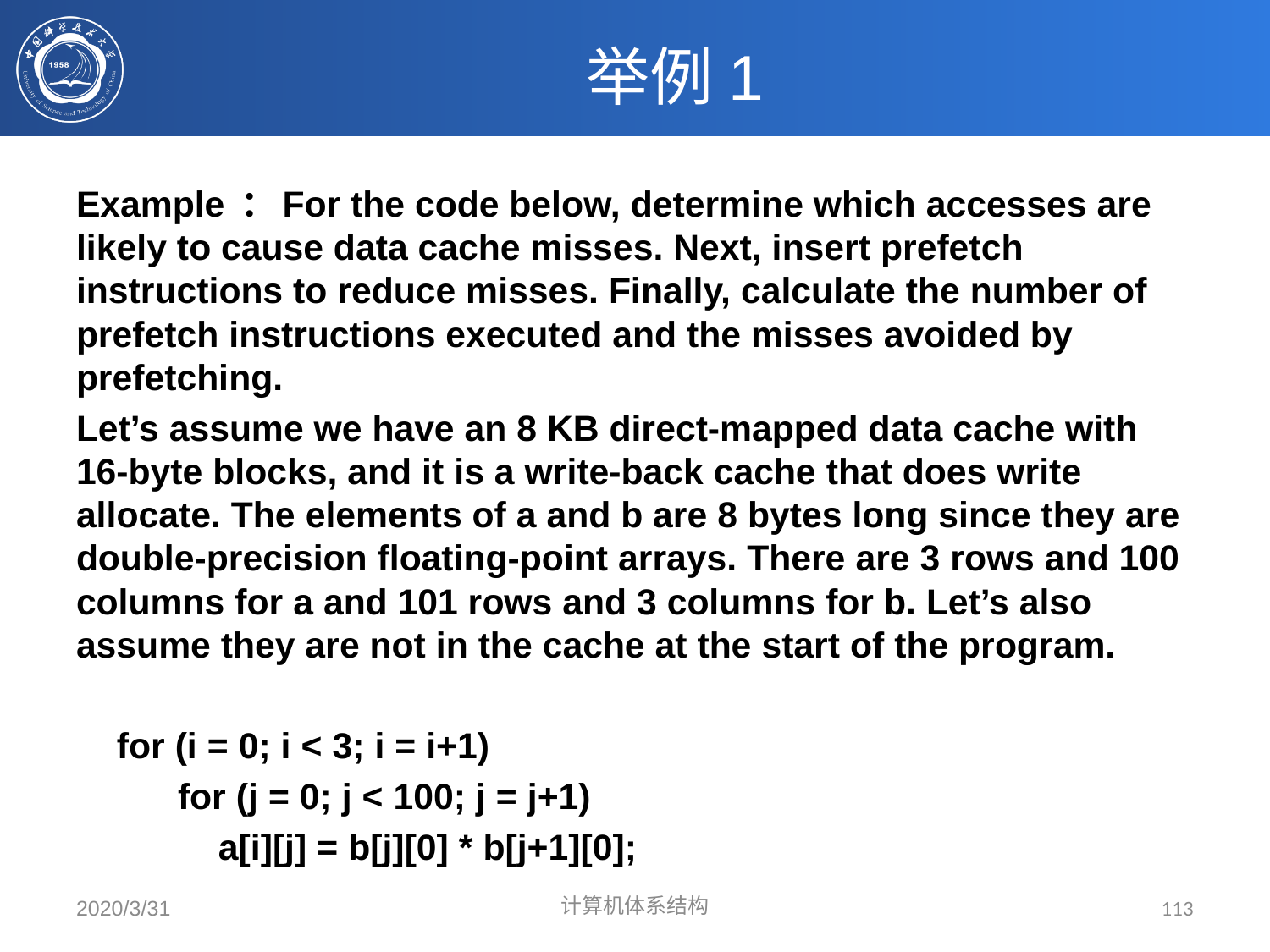

# 举例1
Example ：For the code below, determine which accesses are likely to cause data cache misses. Next, insert prefetch instructions to reduce misses. Finally, calculate the number of prefetch instructions executed and the misses avoided by prefetching.
Let’s assume we have an 8 KB direct-mapped data cache with 16-byte blocks, and it is a write-back cache that does write allocate. The elements of a and b are 8 bytes long since they are double-precision floating-point arrays. There are 3 rows and 100 columns for a and 101 rows and 3 columns for b. Let’s also assume they are not in the cache at the start of the program.

    for (i = 0; i < 3; i = i+1)
          for (j = 0; j < 100; j = j+1)
              a[i][j] = b[j][0] * b[j+1][0];

2020/3/31
计算机体系结构
113